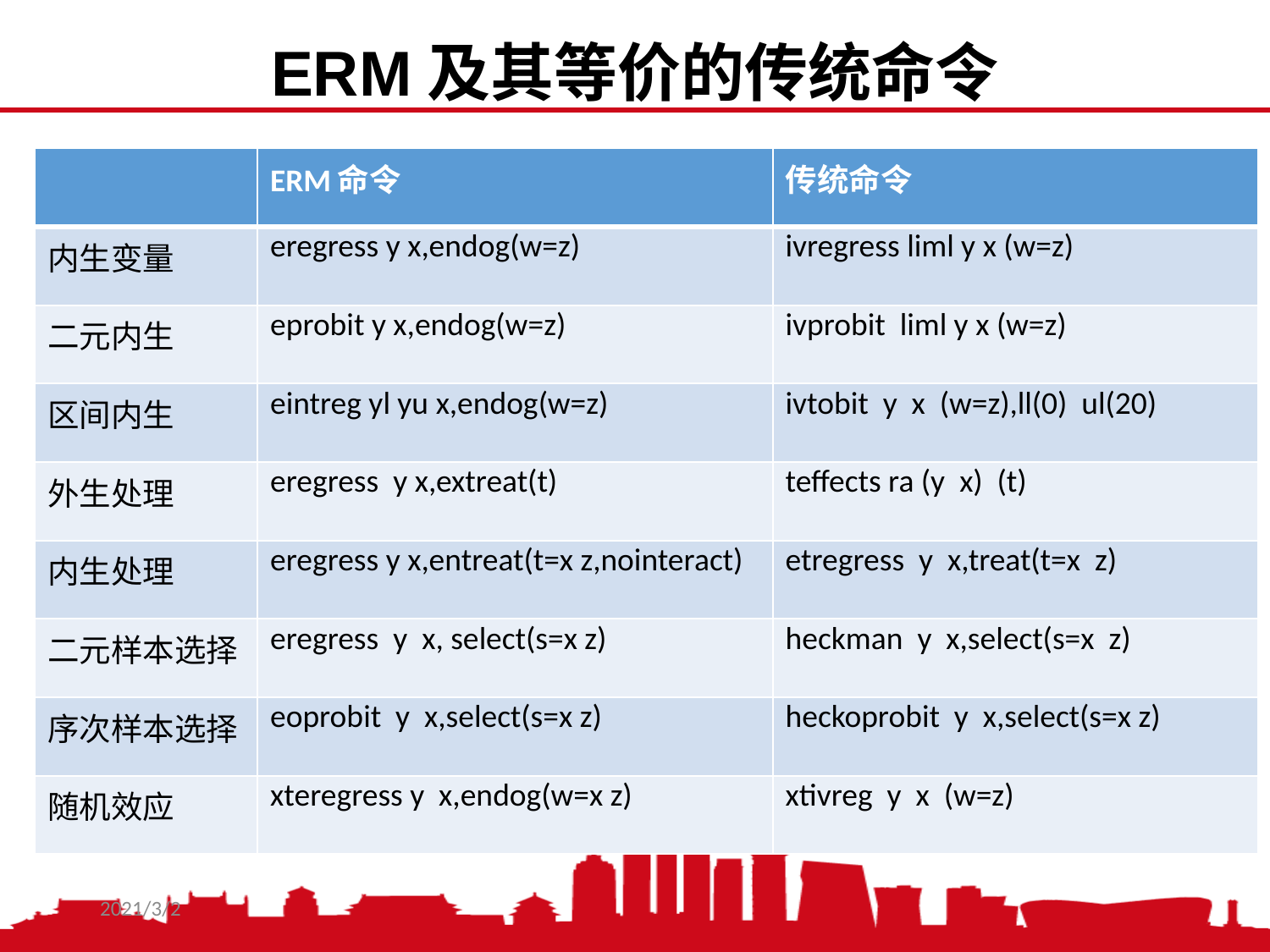

ERM及其等价的传统命令
|  | ERM命令 | 传统命令 |
| --- | --- | --- |
| 内生变量 | eregress y x,endog(w=z) | ivregress liml y x (w=z) |
| 二元内生 | eprobit y x,endog(w=z) | ivprobit liml y x (w=z) |
| 区间内生 | eintreg yl yu x,endog(w=z) | ivtobit y x (w=z),ll(0) ul(20) |
| 外生处理 | eregress y x,extreat(t) | teffects ra (y x) (t) |
| 内生处理 | eregress y x,entreat(t=x z,nointeract) | etregress y x,treat(t=x z) |
| 二元样本选择 | eregress y x, select(s=x z) | heckman y x,select(s=x z) |
| 序次样本选择 | eoprobit y x,select(s=x z) | heckoprobit y x,select(s=x z) |
| 随机效应 | xteregress y x,endog(w=x z) | xtivreg y x (w=z) |
2021/3/2
中国人民大学，陈传波